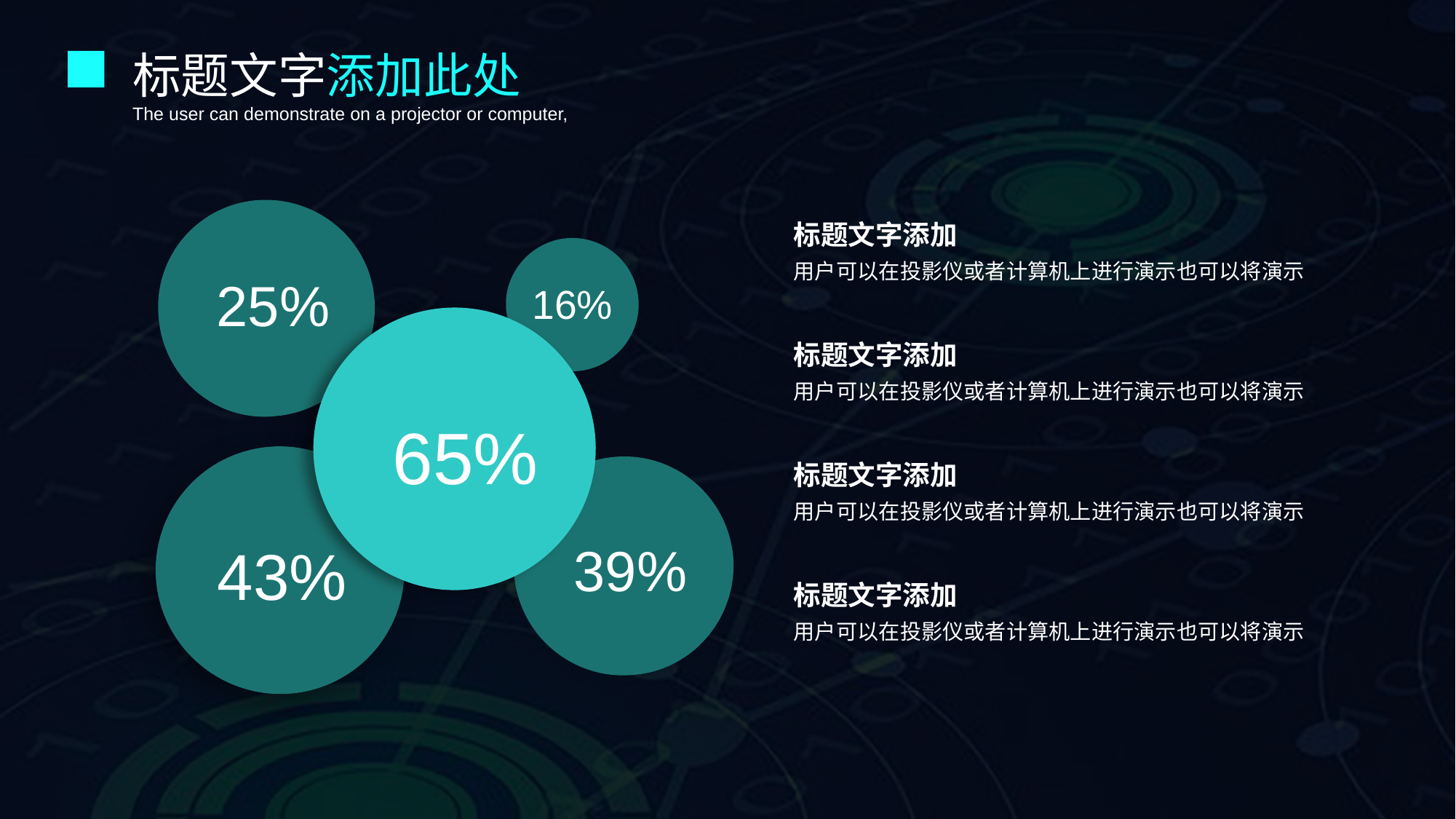

标题文字添加此处
The user can demonstrate on a projector or computer,

25%
标题文字添加
用户可以在投影仪或者计算机上进行演示也可以将演示

16%

65%
标题文字添加
用户可以在投影仪或者计算机上进行演示也可以将演示

43%
标题文字添加
用户可以在投影仪或者计算机上进行演示也可以将演示

39%
标题文字添加
用户可以在投影仪或者计算机上进行演示也可以将演示